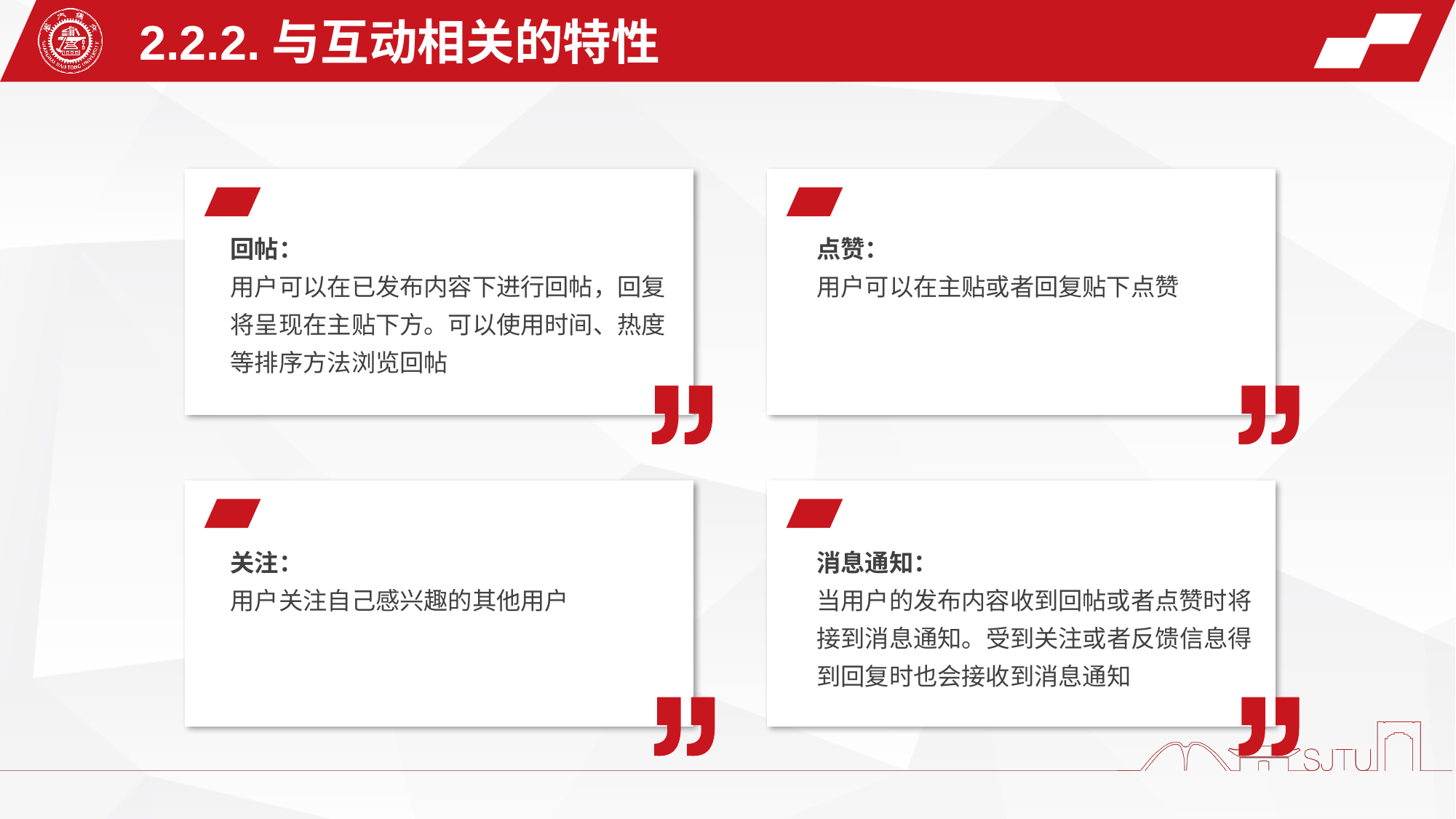

2.2.2.与互动相关的特性

点赞：
用户可以在主贴或者回复贴下点赞
回帖：
用户可以在已发布内容下进行回帖，回复将呈现在主贴下方。可以使用时间、热度等排序方法浏览回帖

关注：
用户关注自己感兴趣的其他用户
消息通知：
当用户的发布内容收到回帖或者点赞时将接到消息通知。受到关注或者反馈信息得到回复时也会接收到消息通知